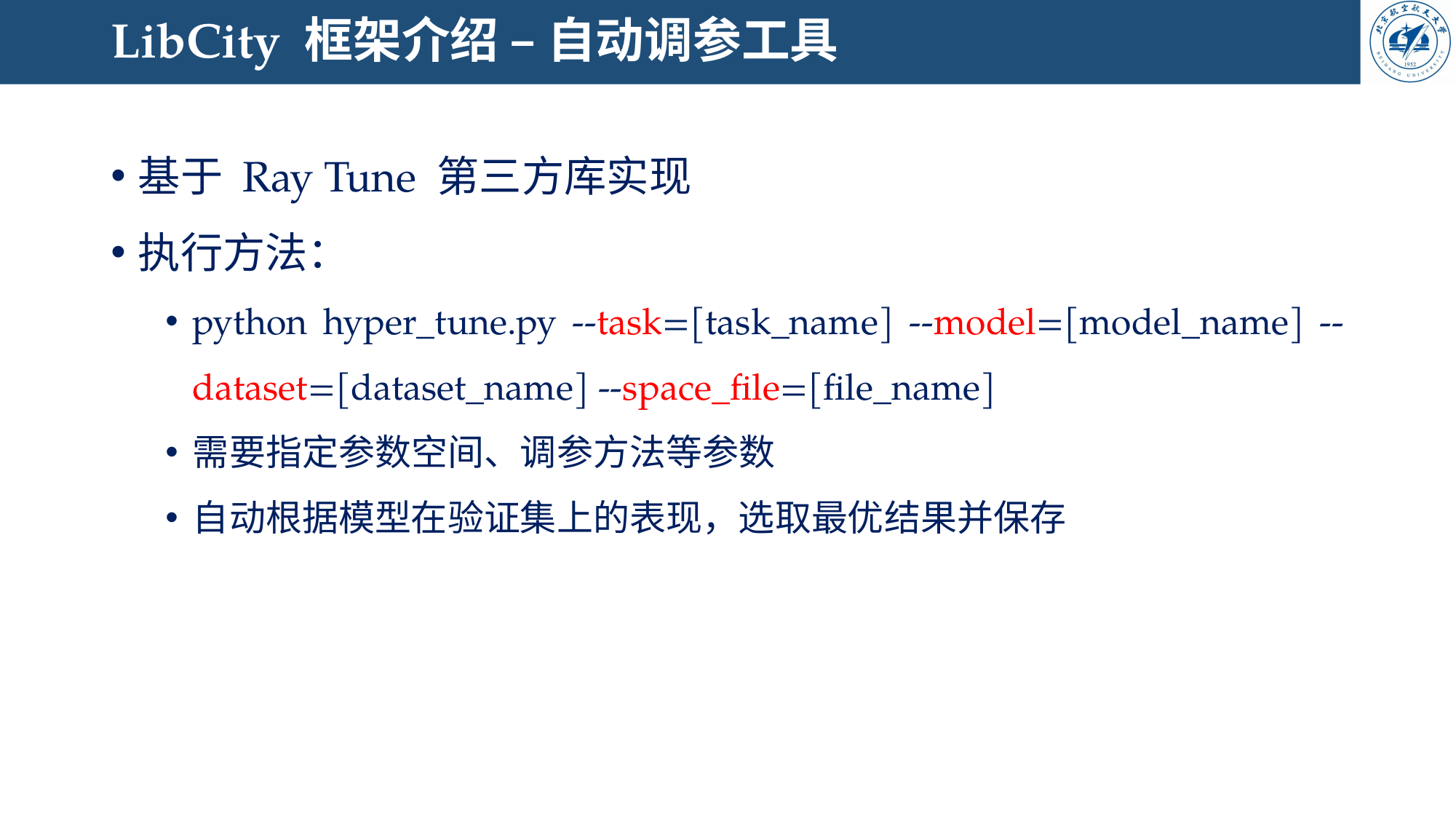

# LibCity 框架介绍 – 自动调参工具
基于 Ray Tune 第三方库实现
执行方法：
python hyper_tune.py --task=[task_name] --model=[model_name] --dataset=[dataset_name] --space_file=[file_name]
需要指定参数空间、调参方法等参数
自动根据模型在验证集上的表现，选取最优结果并保存